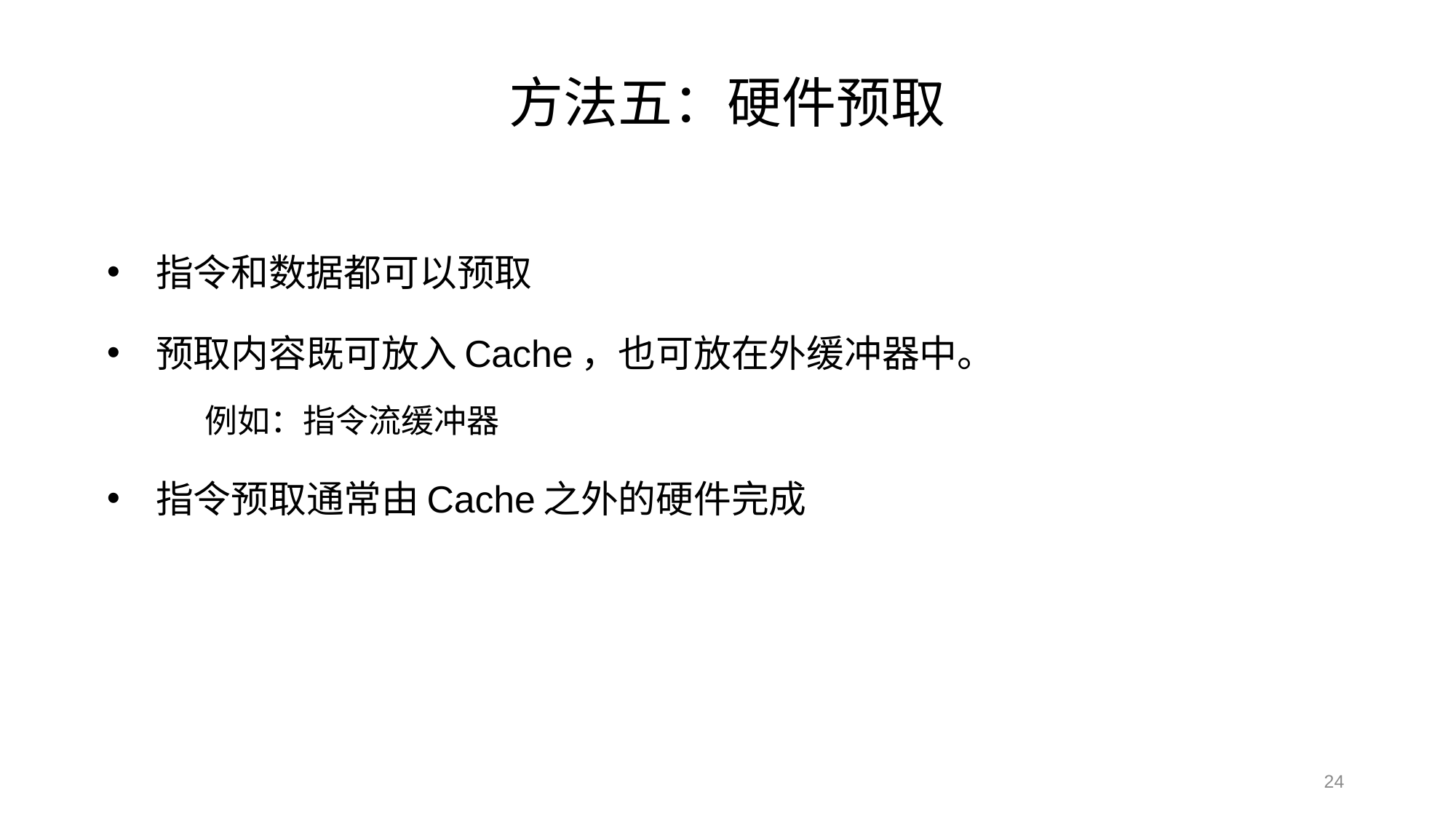

方法五：硬件预取
指令和数据都可以预取
预取内容既可放入Cache，也可放在外缓冲器中。
例如：指令流缓冲器
指令预取通常由Cache之外的硬件完成

24